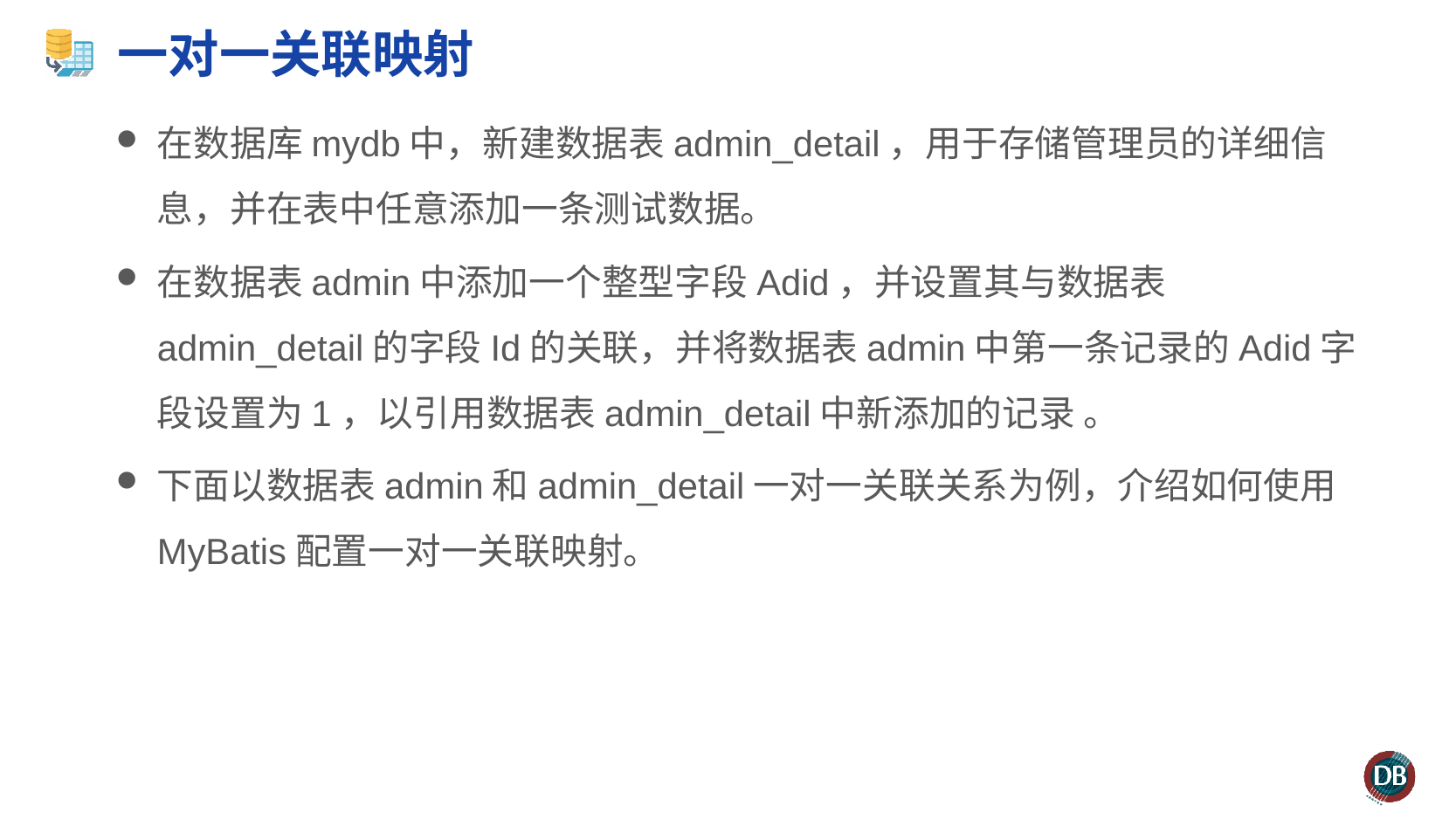

# 一对一关联映射
在数据库mydb中，新建数据表admin_detail，用于存储管理员的详细信息，并在表中任意添加一条测试数据。
在数据表admin中添加一个整型字段Adid，并设置其与数据表admin_detail的字段Id的关联，并将数据表admin中第一条记录的Adid字段设置为1，以引用数据表admin_detail中新添加的记录 。
下面以数据表admin和admin_detail一对一关联关系为例，介绍如何使用MyBatis配置一对一关联映射。